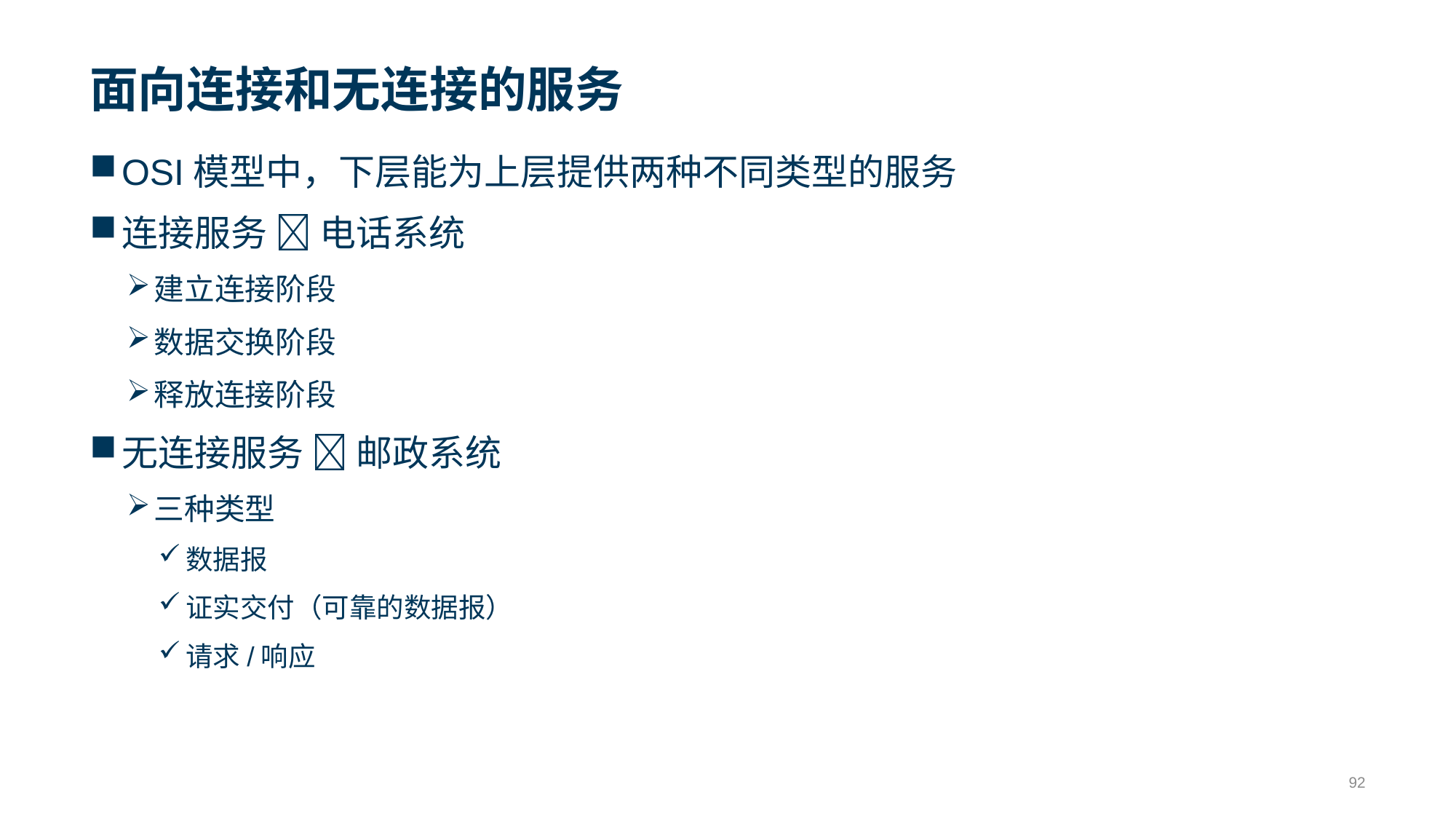

# 面向连接和无连接的服务
OSI模型中，下层能为上层提供两种不同类型的服务
连接服务 ↔ 电话系统
建立连接阶段
数据交换阶段
释放连接阶段
无连接服务 ↔ 邮政系统
三种类型
数据报
证实交付（可靠的数据报）
请求/响应

92